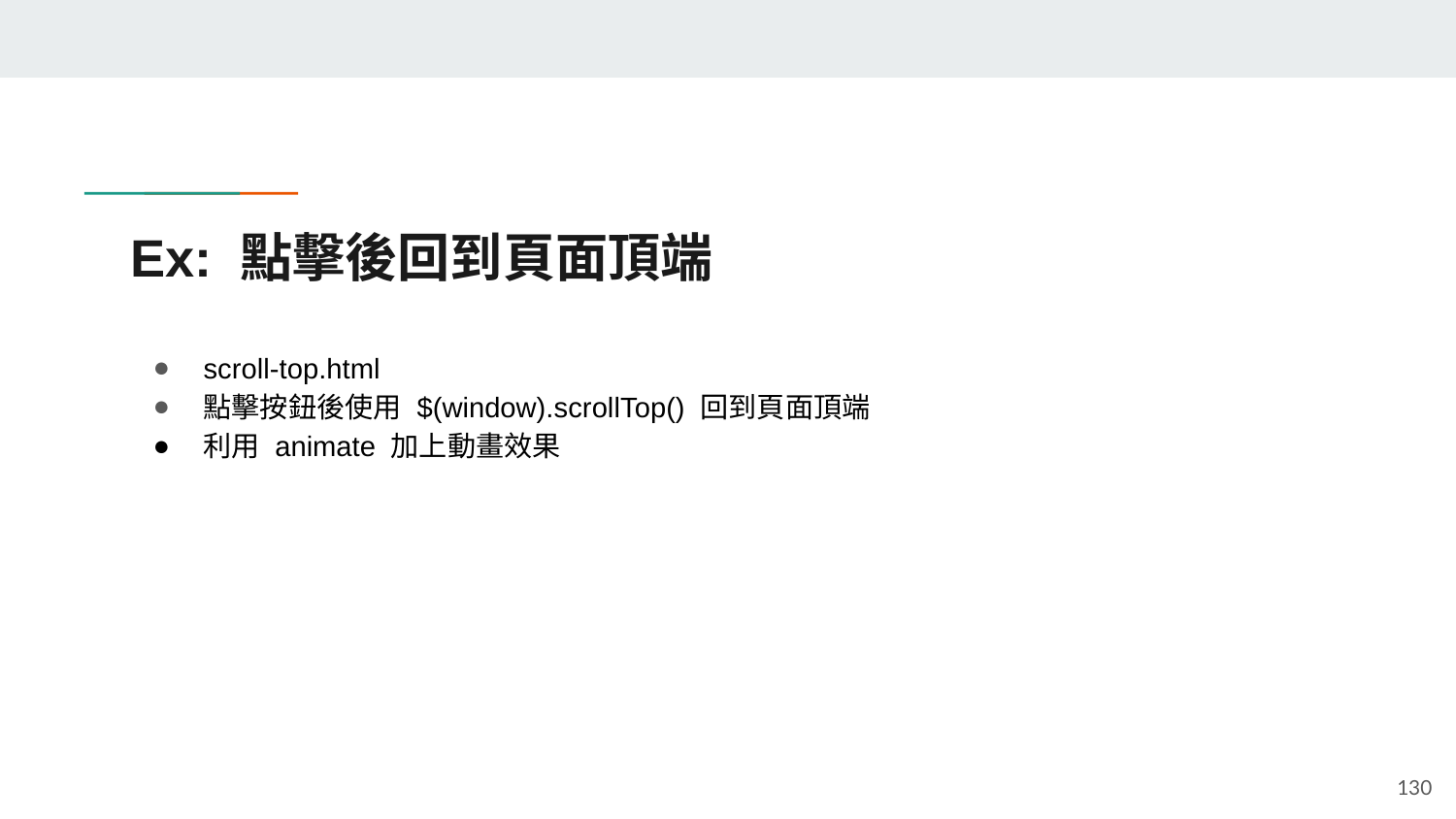

# Ex: 點擊後回到頁面頂端
scroll-top.html
點擊按鈕後使用 $(window).scrollTop() 回到頁面頂端
利用 animate 加上動畫效果

130